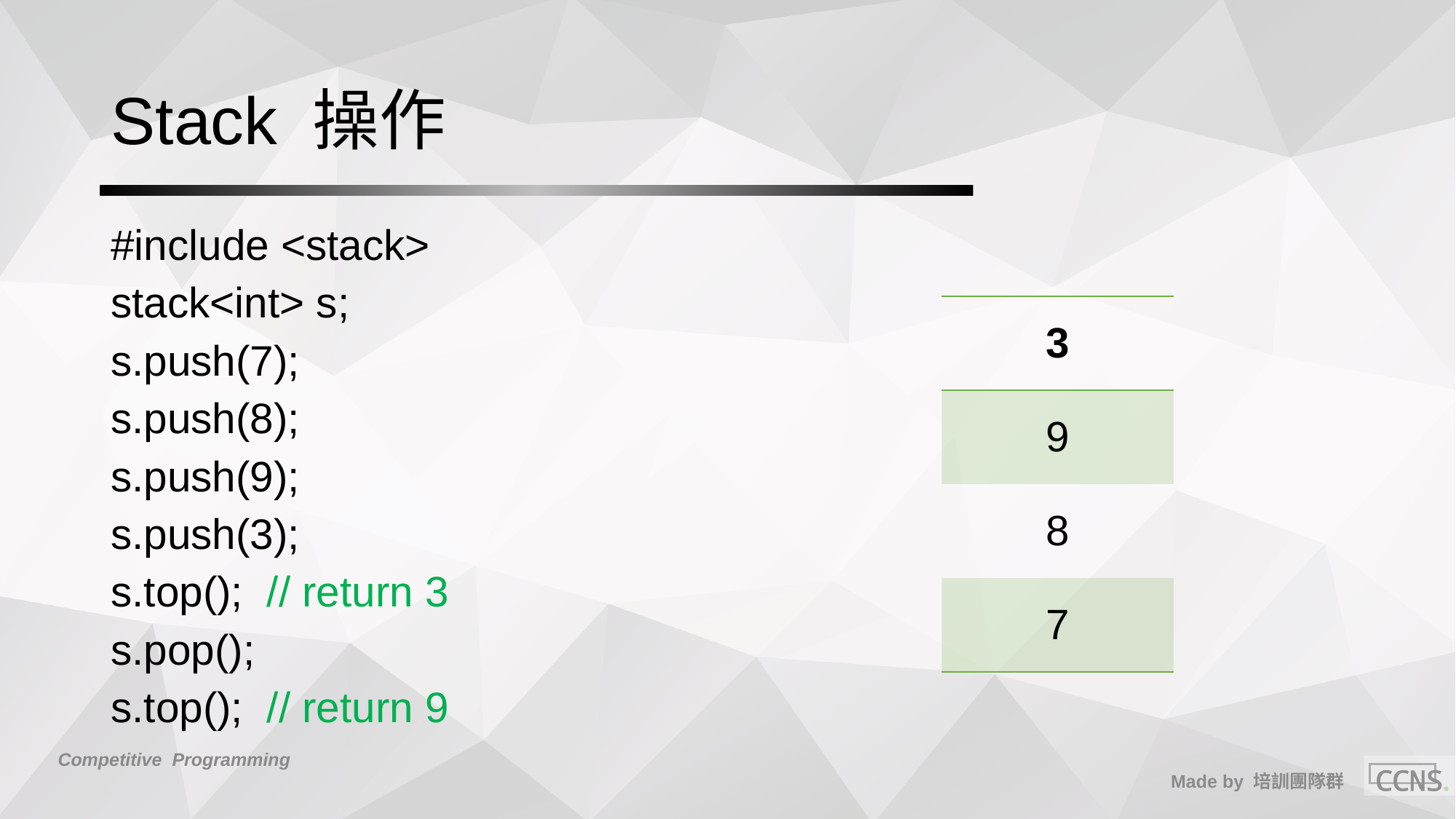

# Stack 操作
#include <stack>
stack<int> s;
s.push(7);
s.push(8);
s.push(9);
s.push(3);
s.top();  // return 3
s.pop();
s.top();  // return 9
| 3 |
| --- |
| 9 |
| 8 |
| 7 |